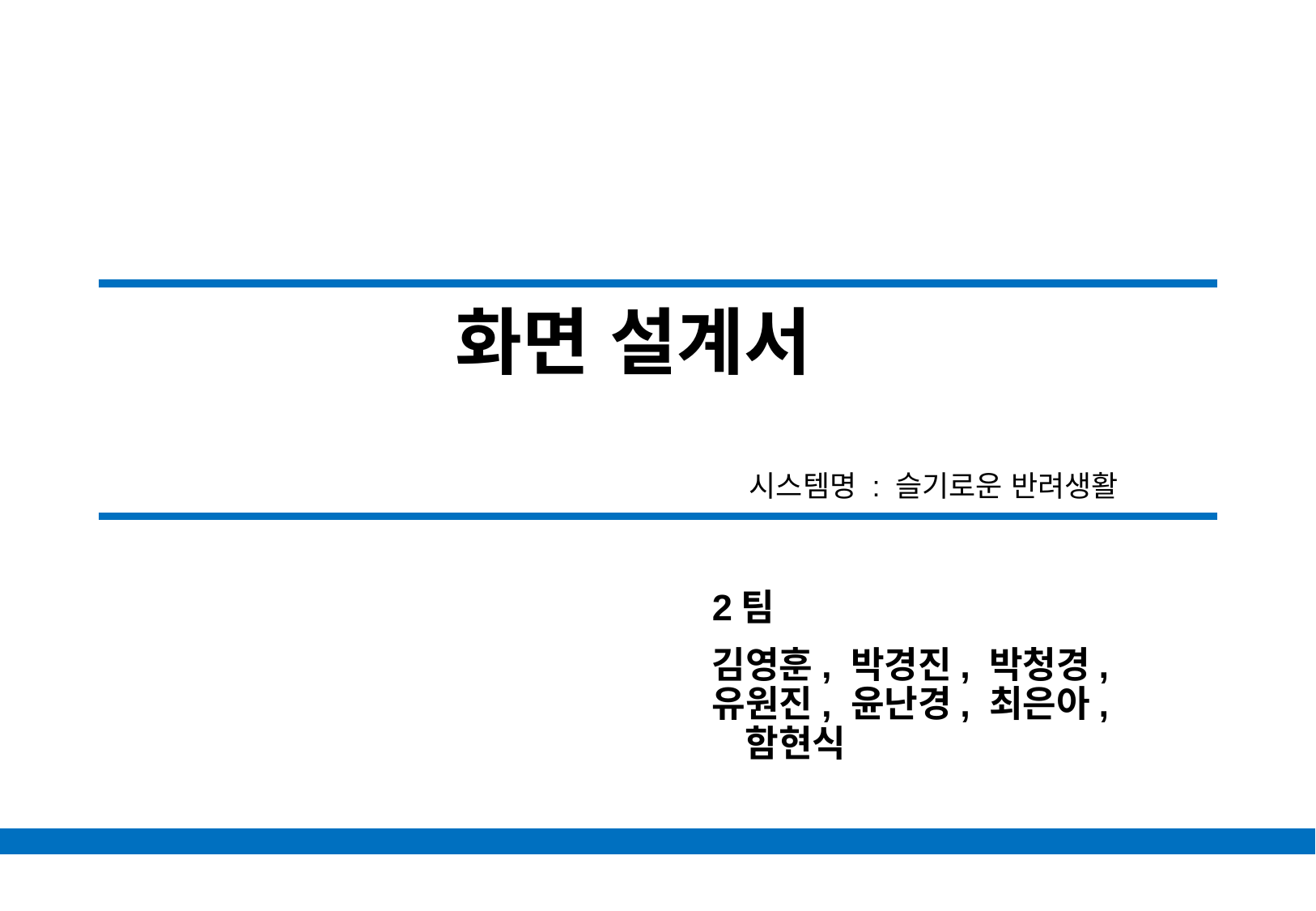

# 화면 설계서
시스템명 : 슬기로운 반려생활
2팀

김영훈, 박경진, 박청경,
유원진, 윤난경, 최은아, 함현식